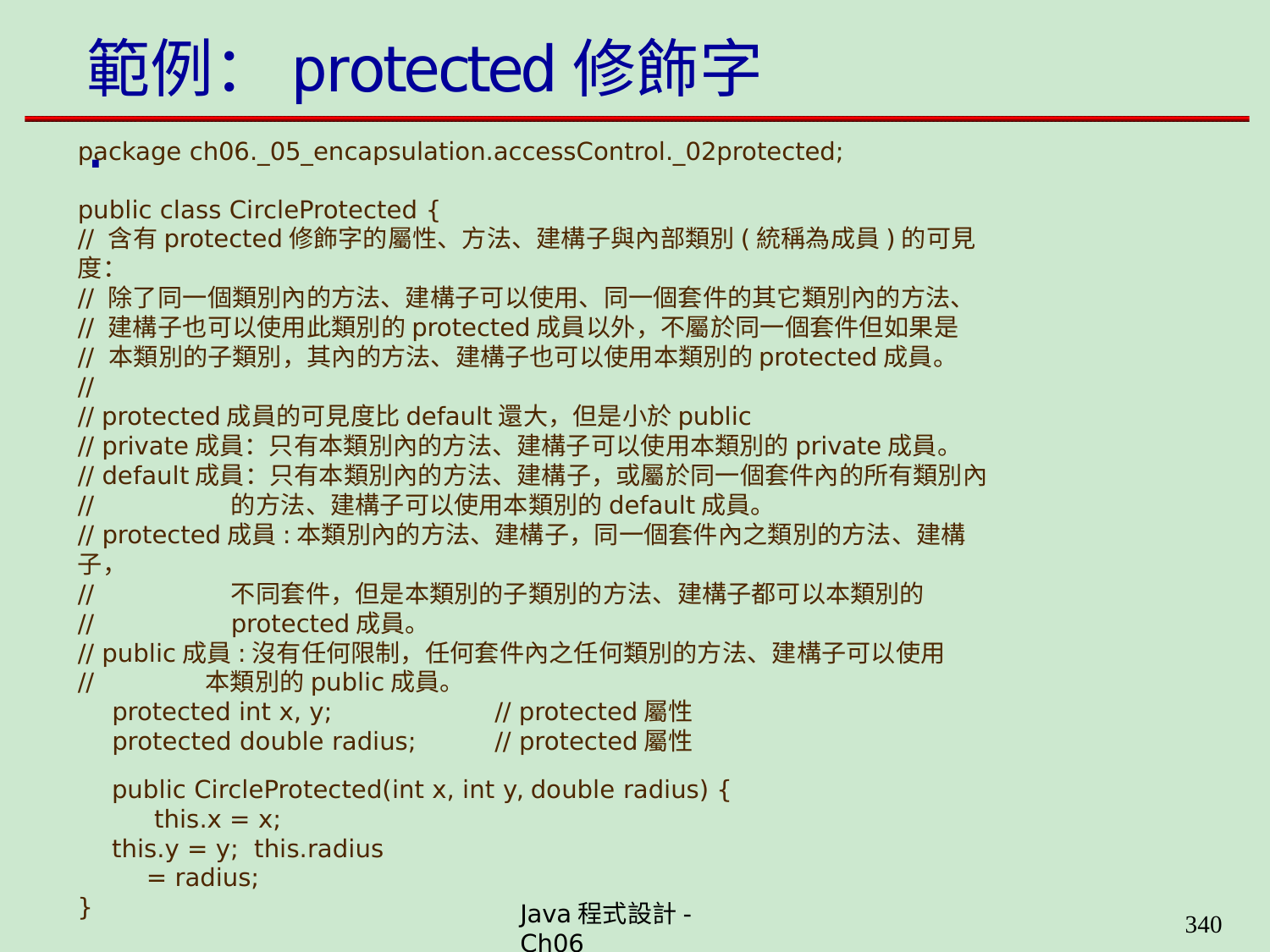

# 範例：protected修飾字 .
package ch06._05_encapsulation.accessControl._02protected;

public class CircleProtected {
// 含有protected修飾字的屬性、方法、建構子與內部類別(統稱為成員)的可見度：
// 除了同一個類別內的方法、建構子可以使用、同一個套件的其它類別內的方法、
// 建構子也可以使用此類別的protected成員以外，不屬於同一個套件但如果是
// 本類別的子類別，其內的方法、建構子也可以使用本類別的protected成員。
//
// protected成員的可見度比default還大，但是小於public
// private成員：只有本類別內的方法、建構子可以使用本類別的private成員。
// default成員：只有本類別內的方法、建構子，或屬於同一個套件內的所有類別內
//	的方法、建構子可以使用本類別的default成員。
// protected成員:本類別內的方法、建構子，同一個套件內之類別的方法、建構子，
//	不同套件，但是本類別的子類別的方法、建構子都可以本類別的
//	protected成員。
// public成員:沒有任何限制，任何套件內之任何類別的方法、建構子可以使用
//	本類別的public成員。
protected int x, y;	// protected屬性
protected double radius;	// protected屬性

public CircleProtected(int x, int y, double radius) {  this.x = x;
this.y = y;  this.radius = radius;
}
Java程式設計-Ch06
340